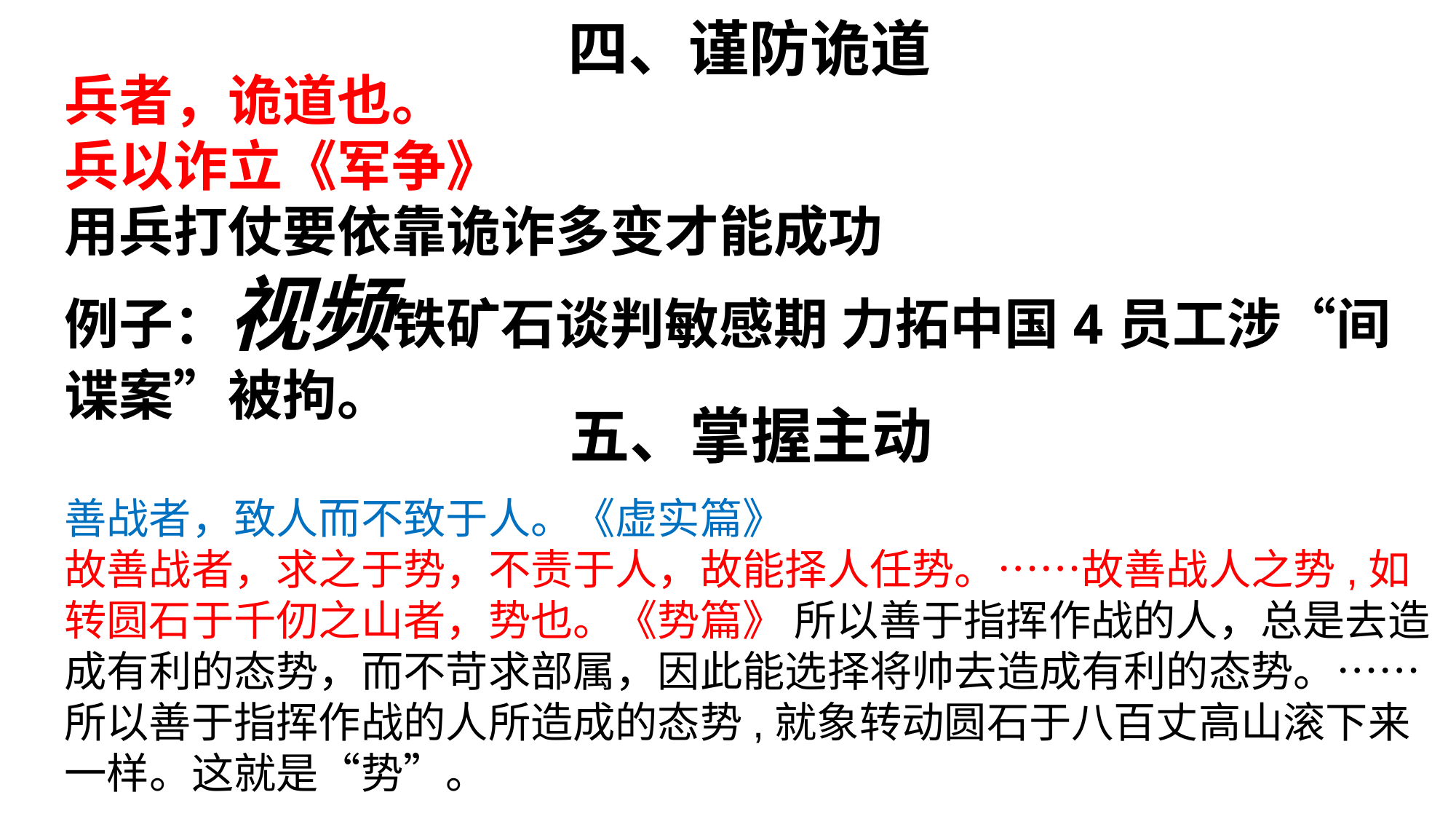

四、谨防诡道
兵者，诡道也。
兵以诈立《军争》
用兵打仗要依靠诡诈多变才能成功
例子：视频铁矿石谈判敏感期 力拓中国4员工涉“间谍案”被拘。

善战者，致人而不致于人。《虚实篇》
故善战者，求之于势，不责于人，故能择人任势。……故善战人之势,如转圆石于千仞之山者，势也。《势篇》 所以善于指挥作战的人，总是去造成有利的态势，而不苛求部属，因此能选择将帅去造成有利的态势。……所以善于指挥作战的人所造成的态势,就象转动圆石于八百丈高山滚下来一样。这就是“势”。

 五、掌握主动